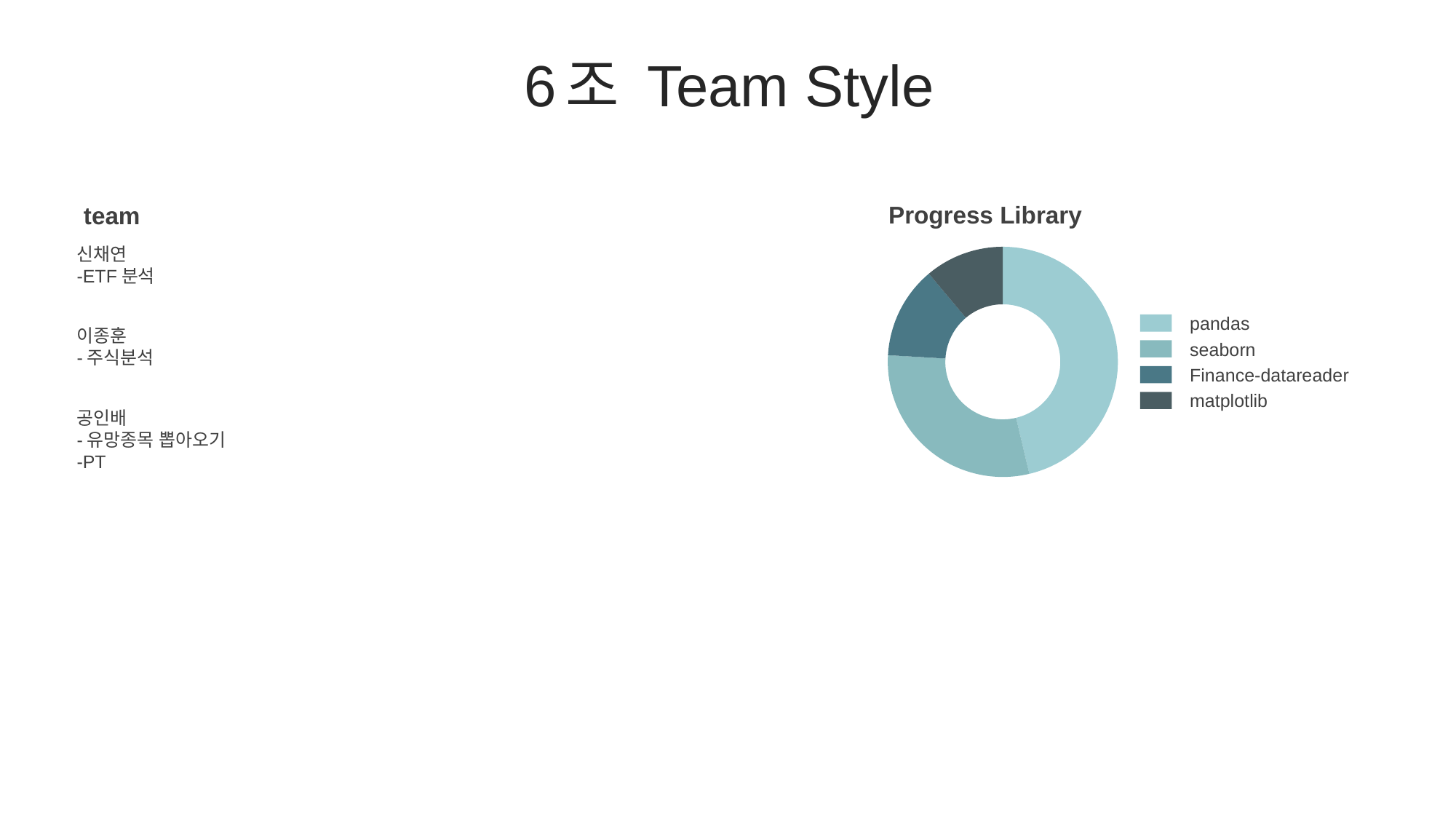

6조 Team Style
 team
Progress Library
신채연
-ETF분석

### Chart

| Category | Sales |
|---|---|
| 1st Qtr | 5.0 |
| 2nd Qtr | 3.2 |
| 3rd Qtr | 1.4 |
| 4th Qtr | 1.2 |
pandas

seaborn

Finance-datareader

matplotlib

이종훈
-주식분석
공인배
-유망종목 뽑아오기
-PT

Add Skills – 90%
Add Skills – 80%
Add Skills – 60%
Add Skills – 90%